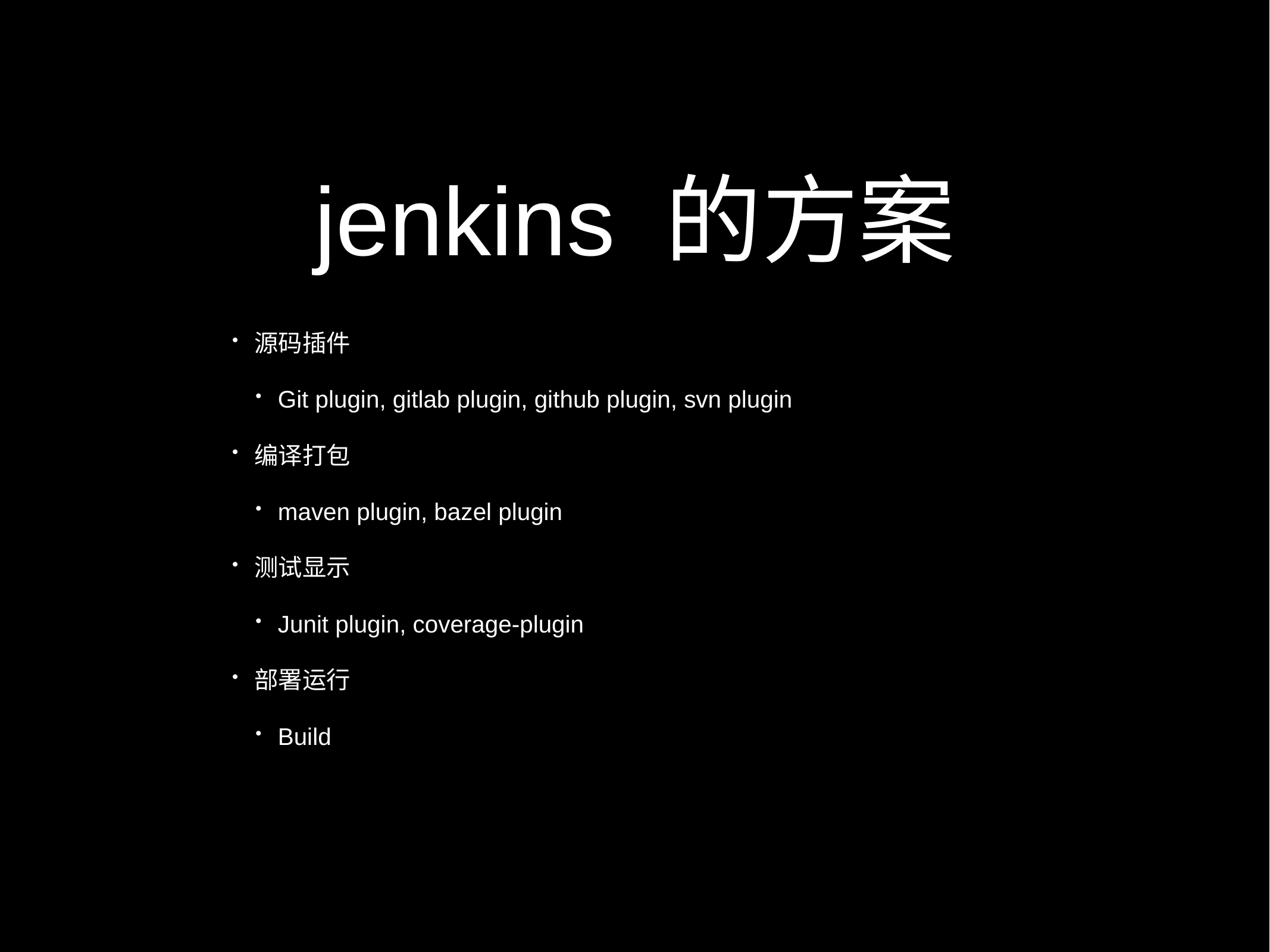

# jenkins 的方案
源码插件
Git plugin, gitlab plugin, github plugin, svn plugin
编译打包
maven plugin, bazel plugin
测试显示
Junit plugin, coverage-plugin
部署运行
Build